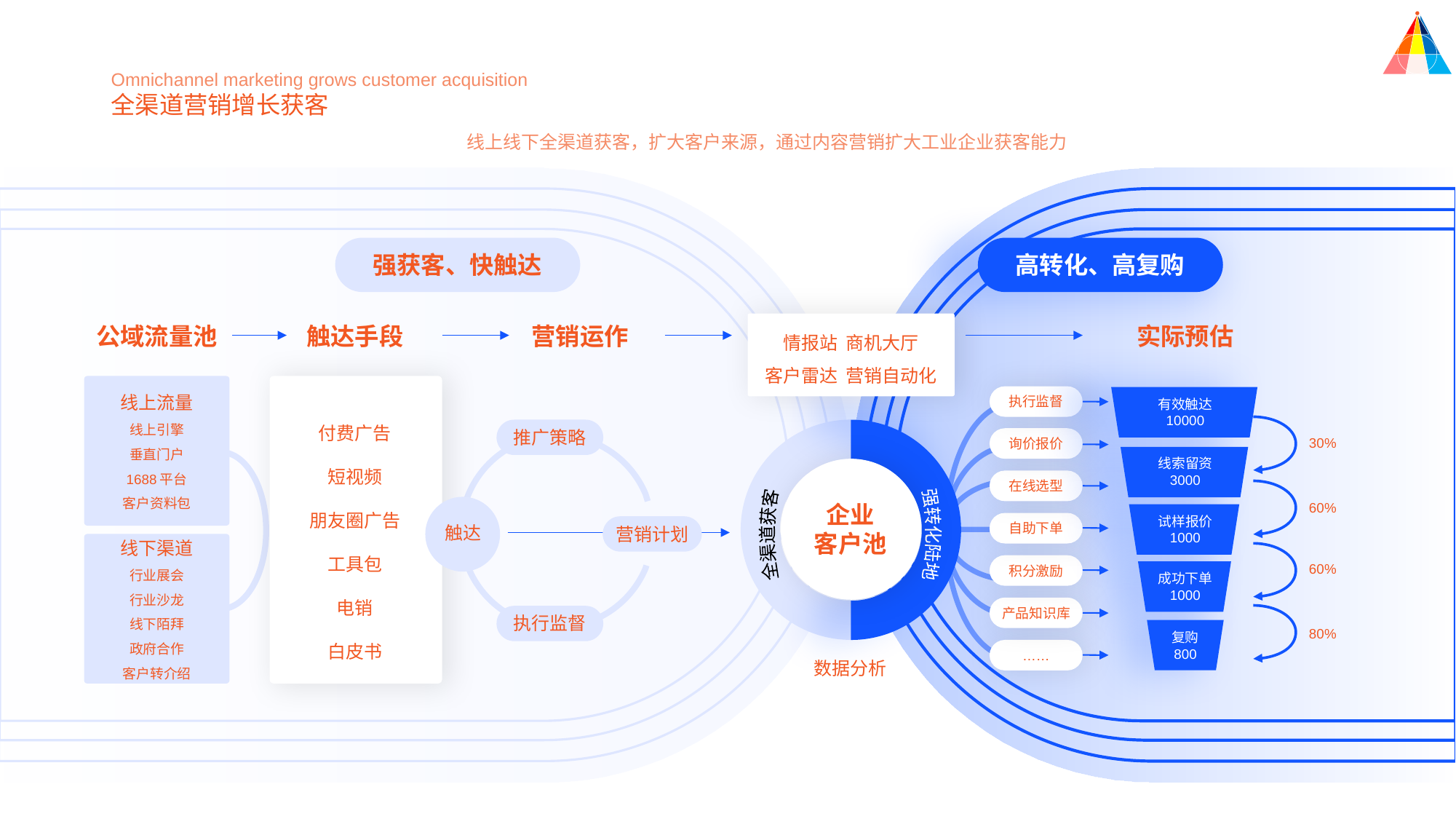

Omnichannel marketing grows customer acquisition
全渠道营销增长获客

线上线下全渠道获客，扩大客户来源，通过内容营销扩大工业企业获客能力

强获客、快触达
高转化、高复购

公域流量池
触达手段
营销运作
情报站  商机大厅
客户雷达  营销自动化
实际预估

线上流量
线上引擎
垂直门户
1688平台
客户资料包

执行监督
有效触达
10000
付费广告
短视频
朋友圈广告
工具包
电销
白皮书

推广策略

30%
询价报价

线索留资
3000

在线选型

60%
企业
客户池

试样报价
1000
全渠道获客
强转化陆地

自助下单
触达

营销计划
线下渠道
行业展会
行业沙龙
线下陌拜
政府合作
客户转介绍

60%
积分激励

成功下单
1000

产品知识库

执行监督

80%
复购
800

……
数据分析